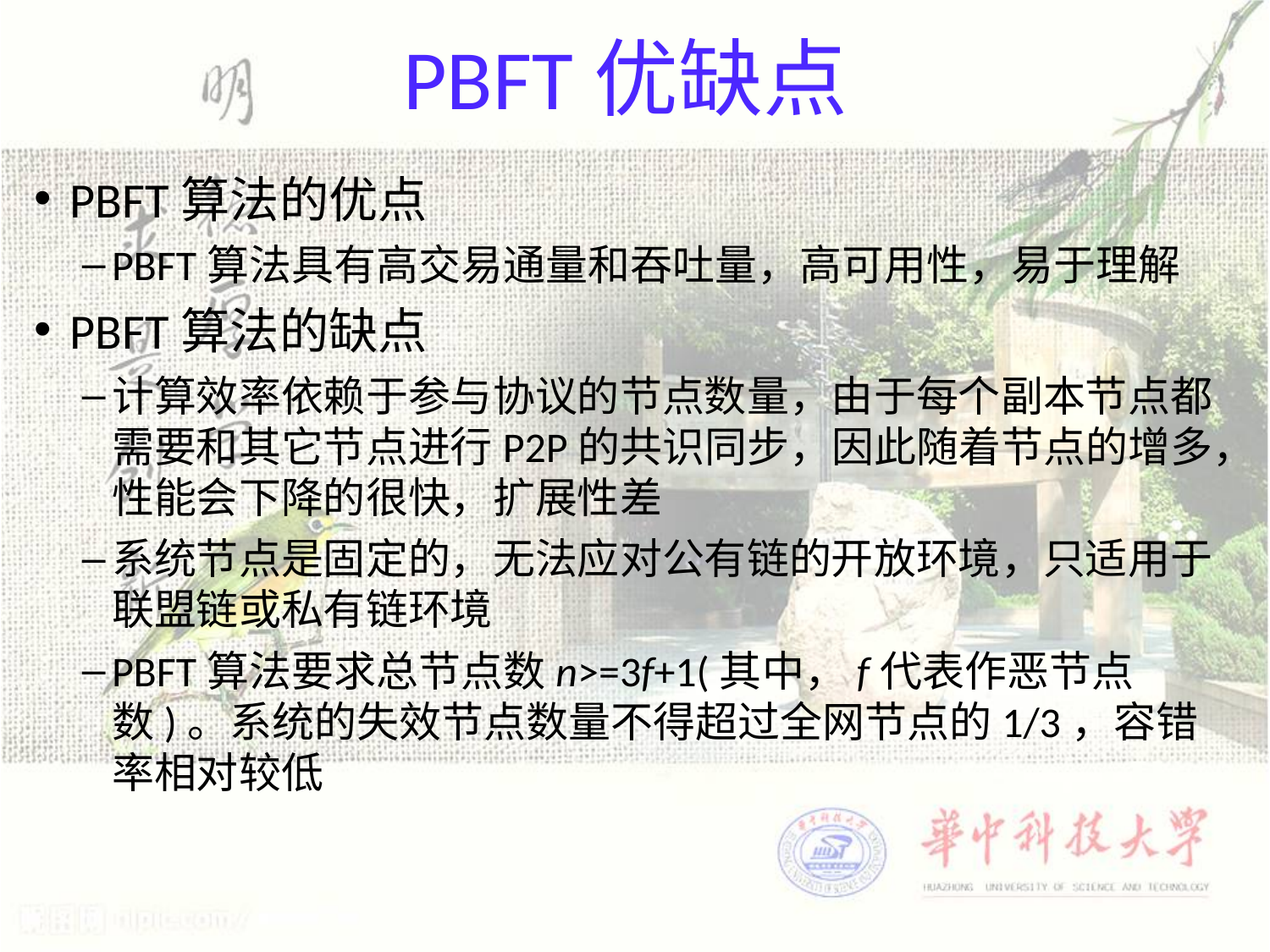

# PBFT优缺点
PBFT算法的优点
PBFT算法具有高交易通量和吞吐量，高可用性，易于理解
PBFT算法的缺点
计算效率依赖于参与协议的节点数量，由于每个副本节点都需要和其它节点进行P2P的共识同步，因此随着节点的增多，性能会下降的很快，扩展性差
系统节点是固定的，无法应对公有链的开放环境，只适用于联盟链或私有链环境
PBFT算法要求总节点数n>=3f+1(其中，f代表作恶节点数)。系统的失效节点数量不得超过全网节点的1/3，容错率相对较低